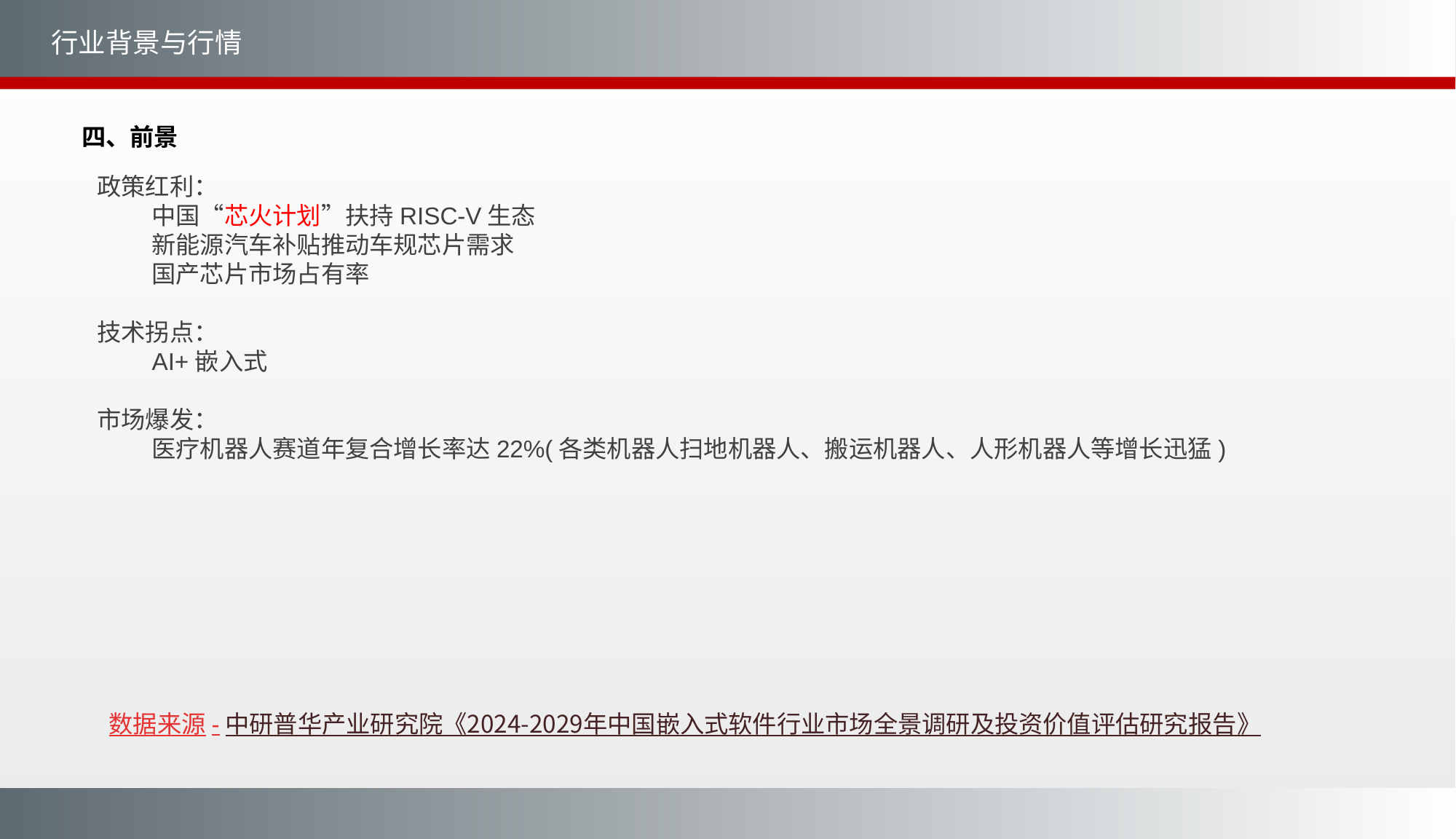

行业背景与行情
四、前景
政策红利：
中国“芯火计划”扶持RISC-V生态
新能源汽车补贴推动车规芯片需求
国产芯片市场占有率

技术拐点：
AI+嵌入式

市场爆发：
医疗机器人赛道年复合增长率达22%(各类机器人扫地机器人、搬运机器人、人形机器人等增长迅猛)
数据来源-中研普华产业研究院《2024-2029年中国嵌入式软件行业市场全景调研及投资价值评估研究报告》